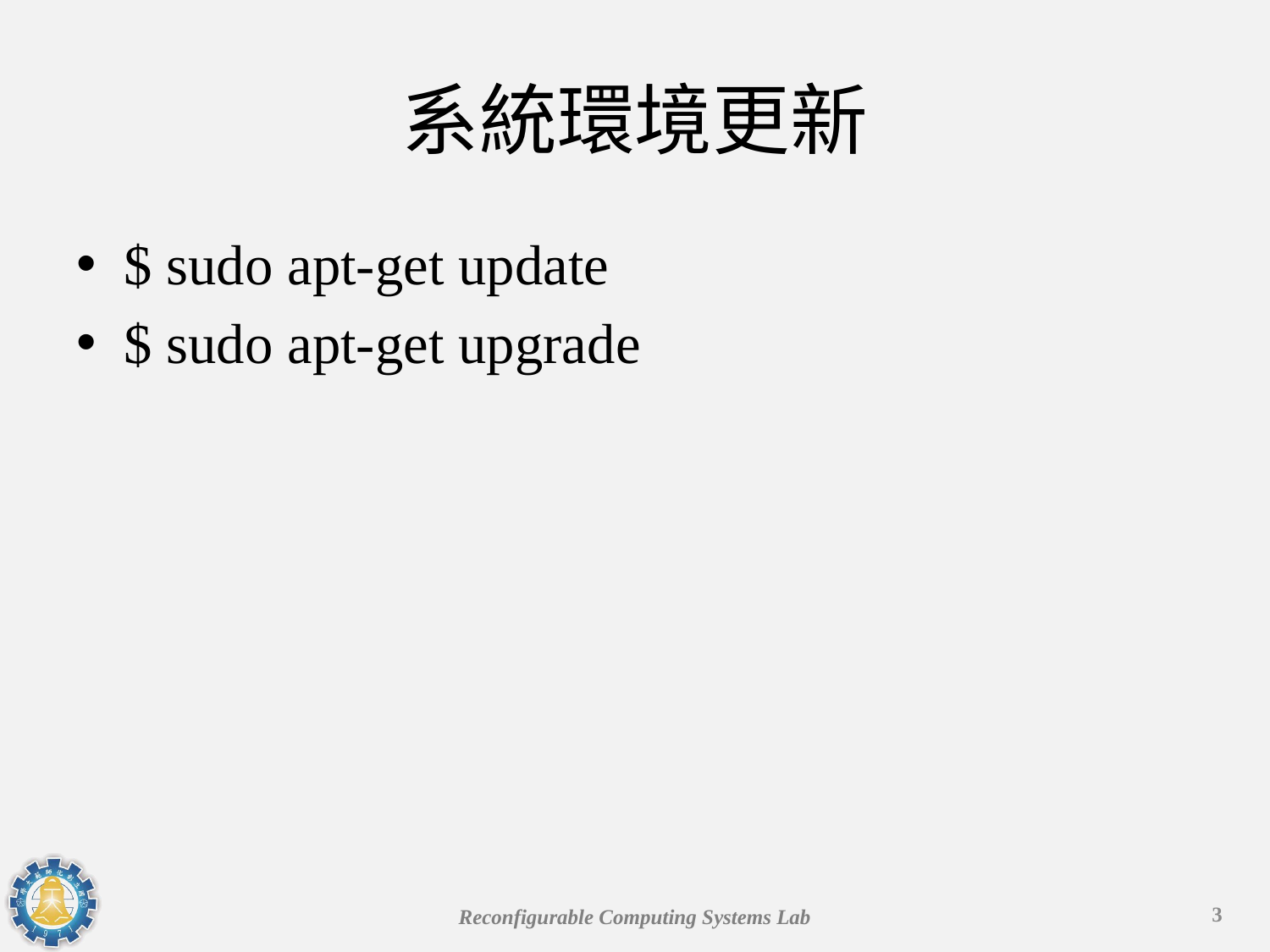

# 系統環境更新
$ sudo apt-get update
$ sudo apt-get upgrade

3